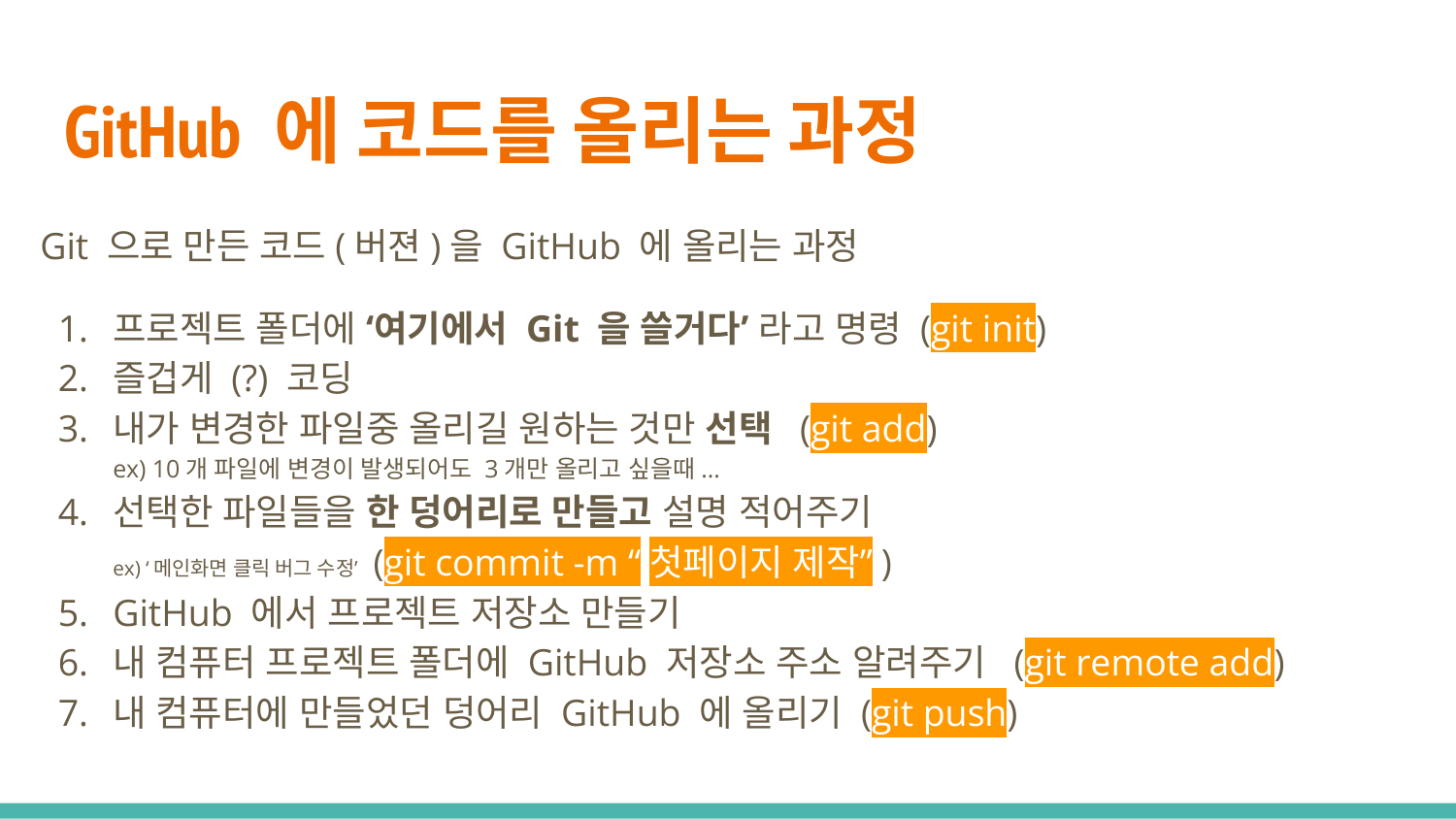

# GitHub 에 코드를 올리는 과정
Git 으로 만든 코드(버젼)을 GitHub 에 올리는 과정
프로젝트 폴더에 ‘여기에서 Git 을 쓸거다’ 라고 명령 (git init)
즐겁게 (?) 코딩
내가 변경한 파일중 올리길 원하는 것만 선택  (git add)
ex) 10개 파일에 변경이 발생되어도 3개만 올리고 싶을때...
선택한 파일들을 한 덩어리로 만들고 설명 적어주기
ex) ‘메인화면 클릭 버그 수정’  (git commit -m “첫페이지 제작”)
GitHub 에서 프로젝트 저장소 만들기
내 컴퓨터 프로젝트 폴더에 GitHub 저장소 주소 알려주기  (git remote add)
내 컴퓨터에 만들었던 덩어리 GitHub 에 올리기 (git push)